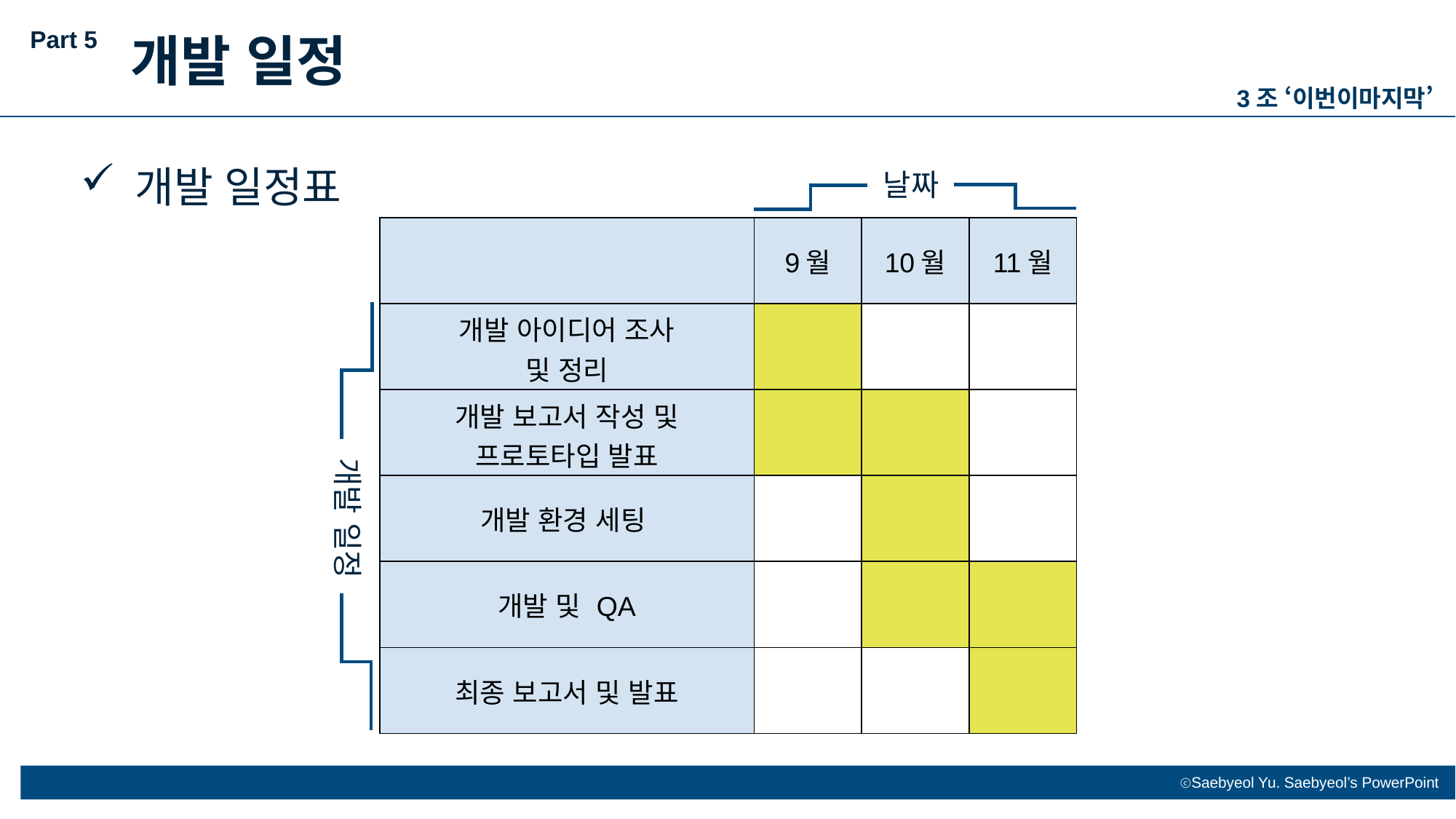

Part 5
개발 일정
3조 ‘이번이마지막’
개발 일정표
날짜
|  | 9월 | 10월 | 11월 |
| --- | --- | --- | --- |
| 개발 아이디어 조사 및 정리 |  |  |  |
| 개발 보고서 작성 및 프로토타입 발표 |  |  |  |
| 개발 환경 세팅 |  |  |  |
| 개발 및 QA |  |  |  |
| 최종 보고서 및 발표 |  |  |  |

개발 일정